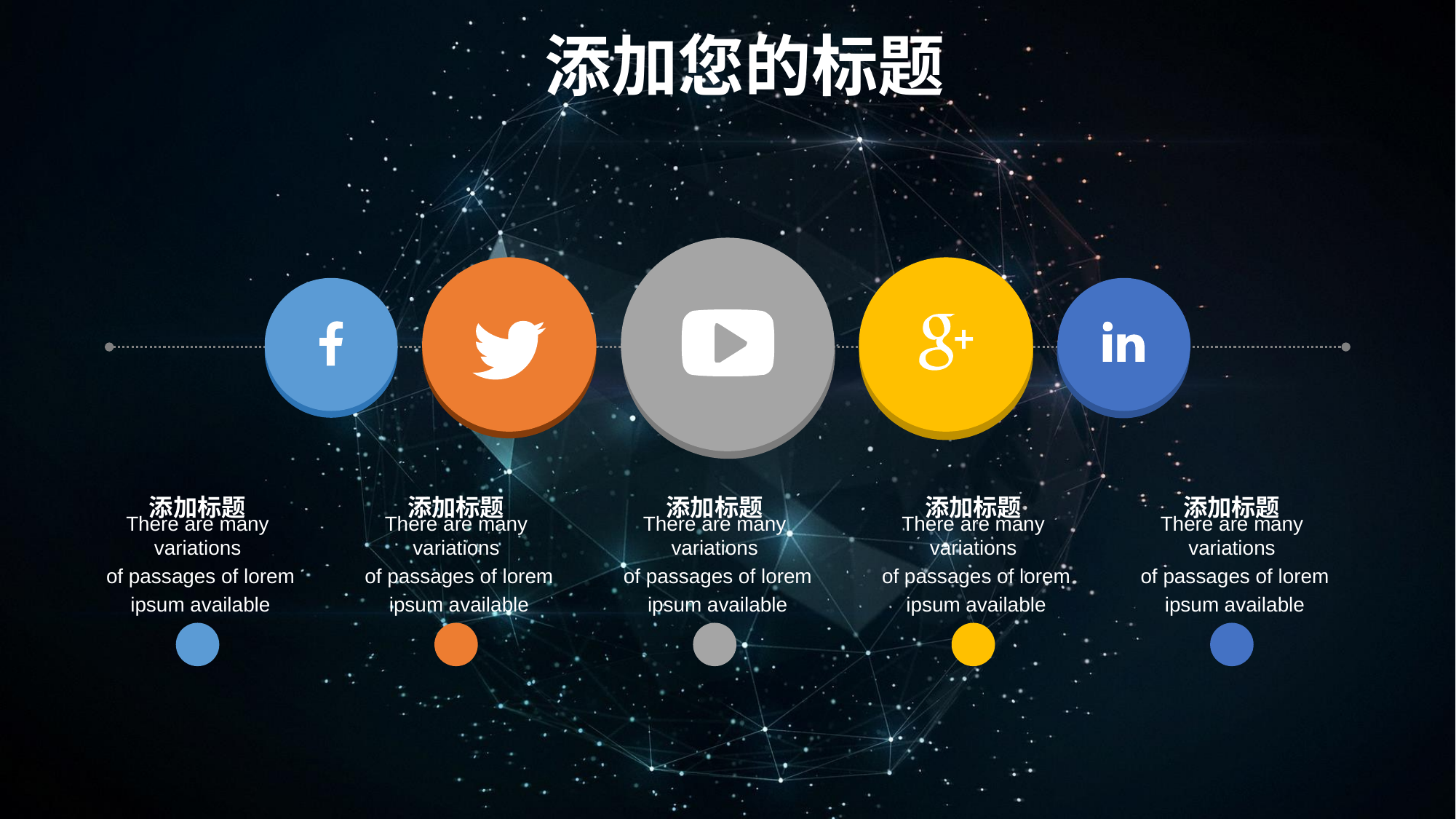

添加您的标题

添加标题
There are many variations
 of passages of lorem
 ipsum available
添加标题
There are many variations
 of passages of lorem
 ipsum available
添加标题
There are many variations
 of passages of lorem
 ipsum available
添加标题
There are many variations
 of passages of lorem
 ipsum available
添加标题
There are many variations
 of passages of lorem
 ipsum available

50